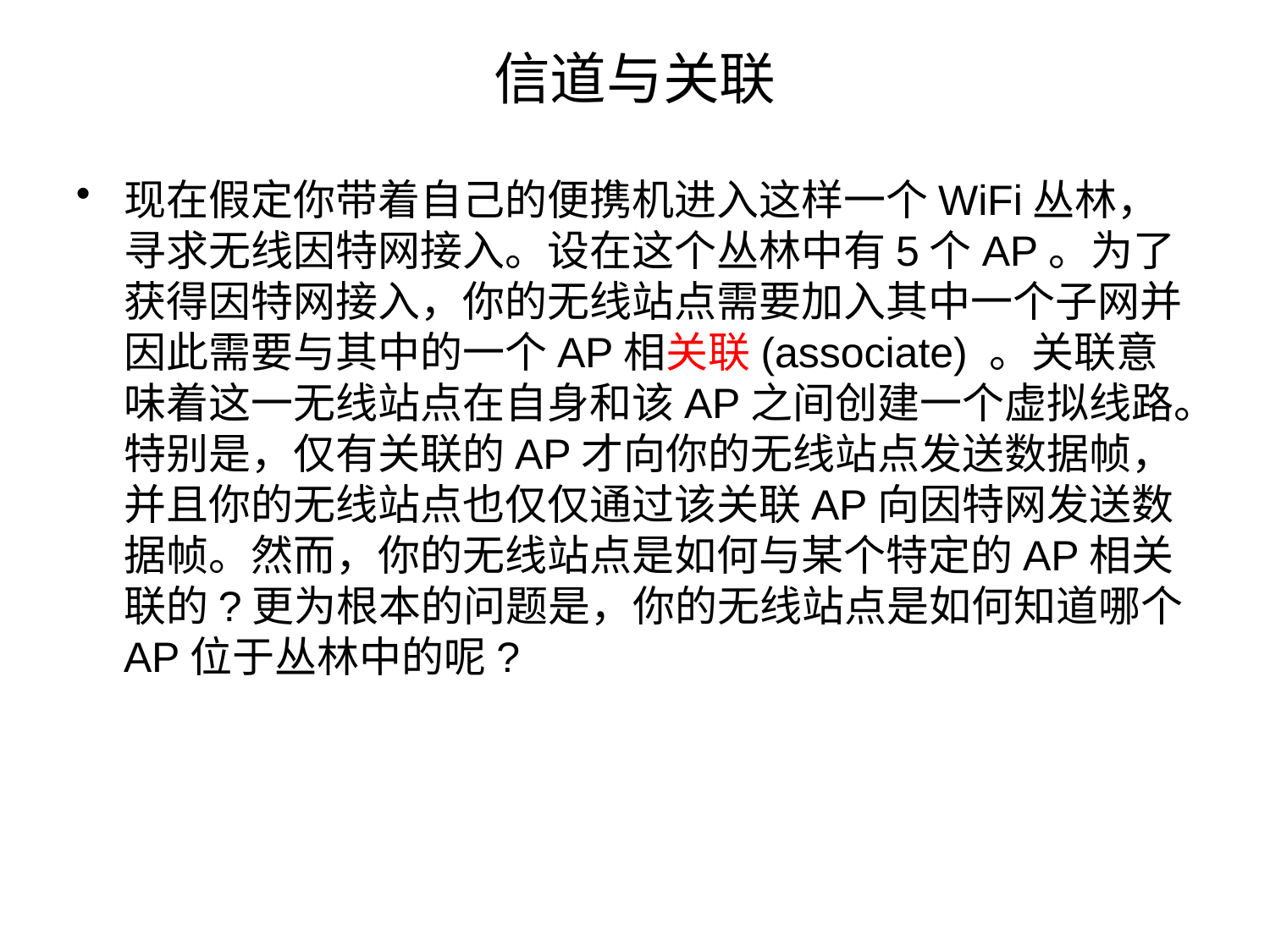

# 信道与关联
现在假定你带着自己的便携机进入这样一个WiFi丛林， 寻求无线因特网接入。设在这个丛林中有5个AP。为了获得因特网接入，你的无线站点需要加入其中一个子网并因此需要与其中的一个AP相关联(associate) 。关联意味着这一无线站点在自身和该AP之间创建一个虚拟线路。特别是，仅有关联的AP才向你的无线站点发送数据帧，并且你的无线站点也仅仅通过该关联AP向因特网发送数据帧。然而，你的无线站点是如何与某个特定的AP相关联的?更为根本的问题是，你的无线站点是如何知道哪个AP位于丛林中的呢?